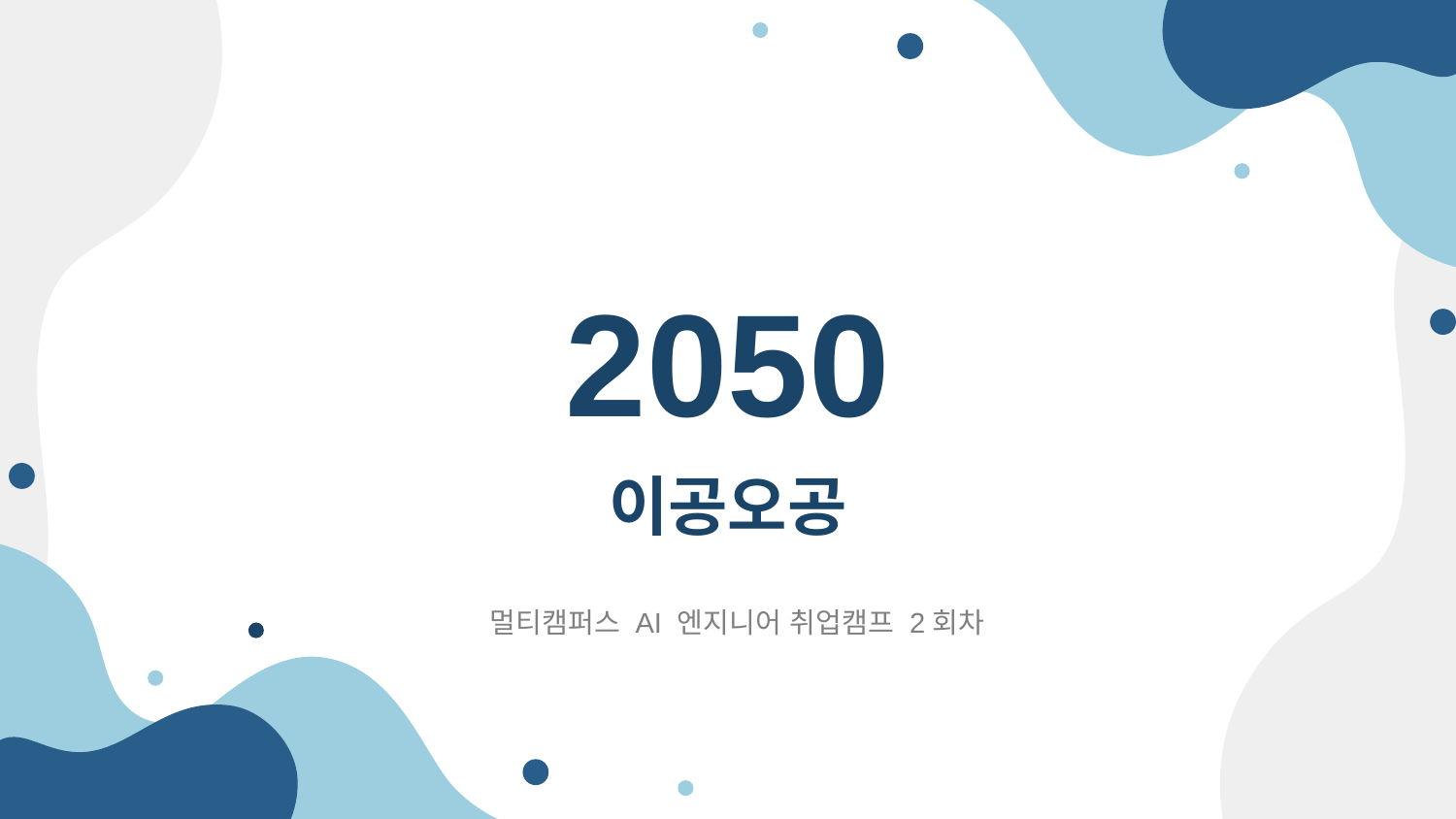

# 2050 이공오공
멀티캠퍼스 AI 엔지니어 취업캠프 2회차